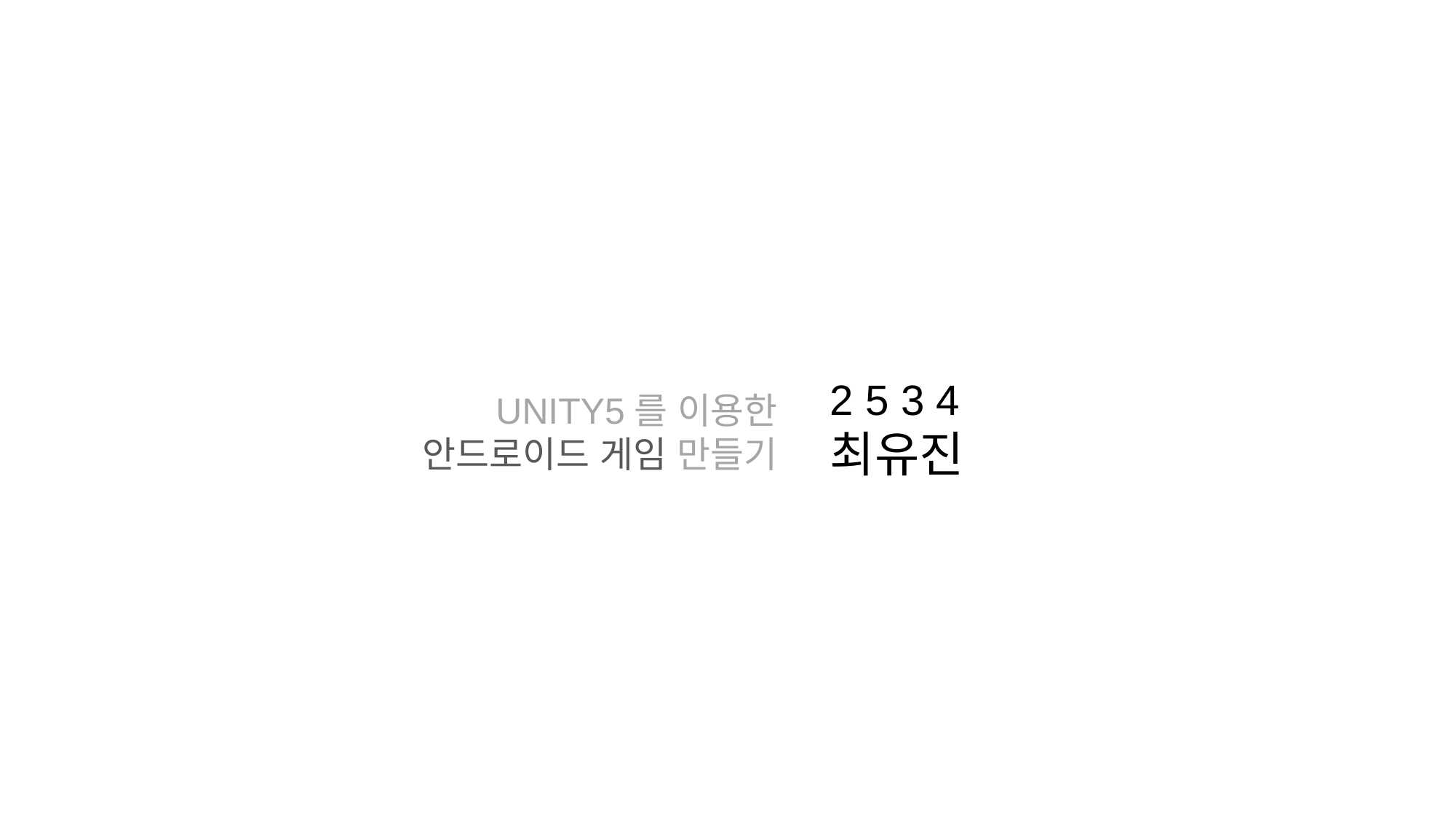

2 5 3 4
최유진
UNITY5를 이용한
안드로이드 게임 만들기